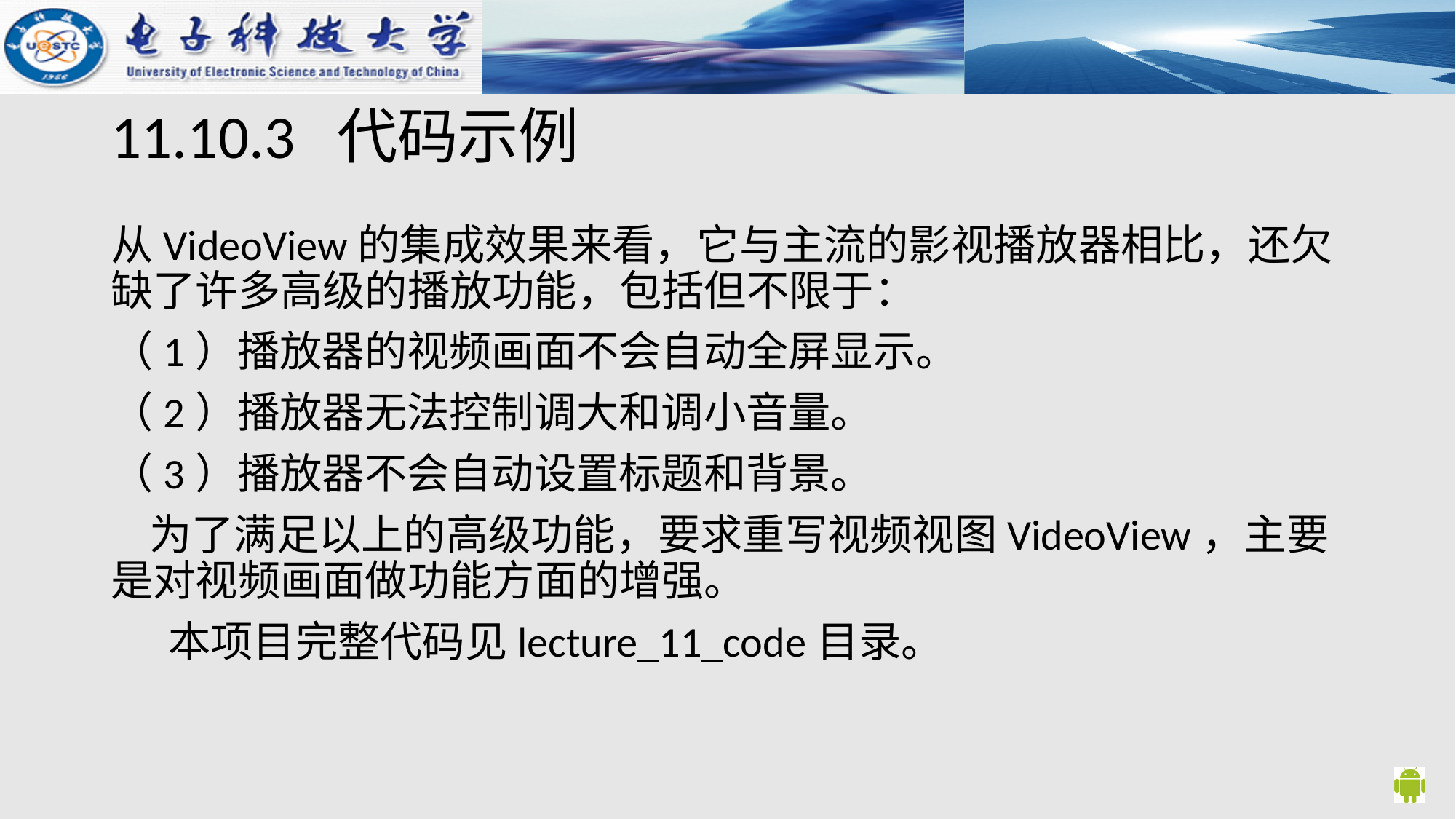

# 11.10.3  代码示例
从VideoView的集成效果来看，它与主流的影视播放器相比，还欠缺了许多高级的播放功能，包括但不限于：
（1）播放器的视频画面不会自动全屏显示。
（2）播放器无法控制调大和调小音量。
（3）播放器不会自动设置标题和背景。
   为了满足以上的高级功能，要求重写视频视图VideoView，主要是对视频画面做功能方面的增强。
     本项目完整代码见lecture_11_code目录。